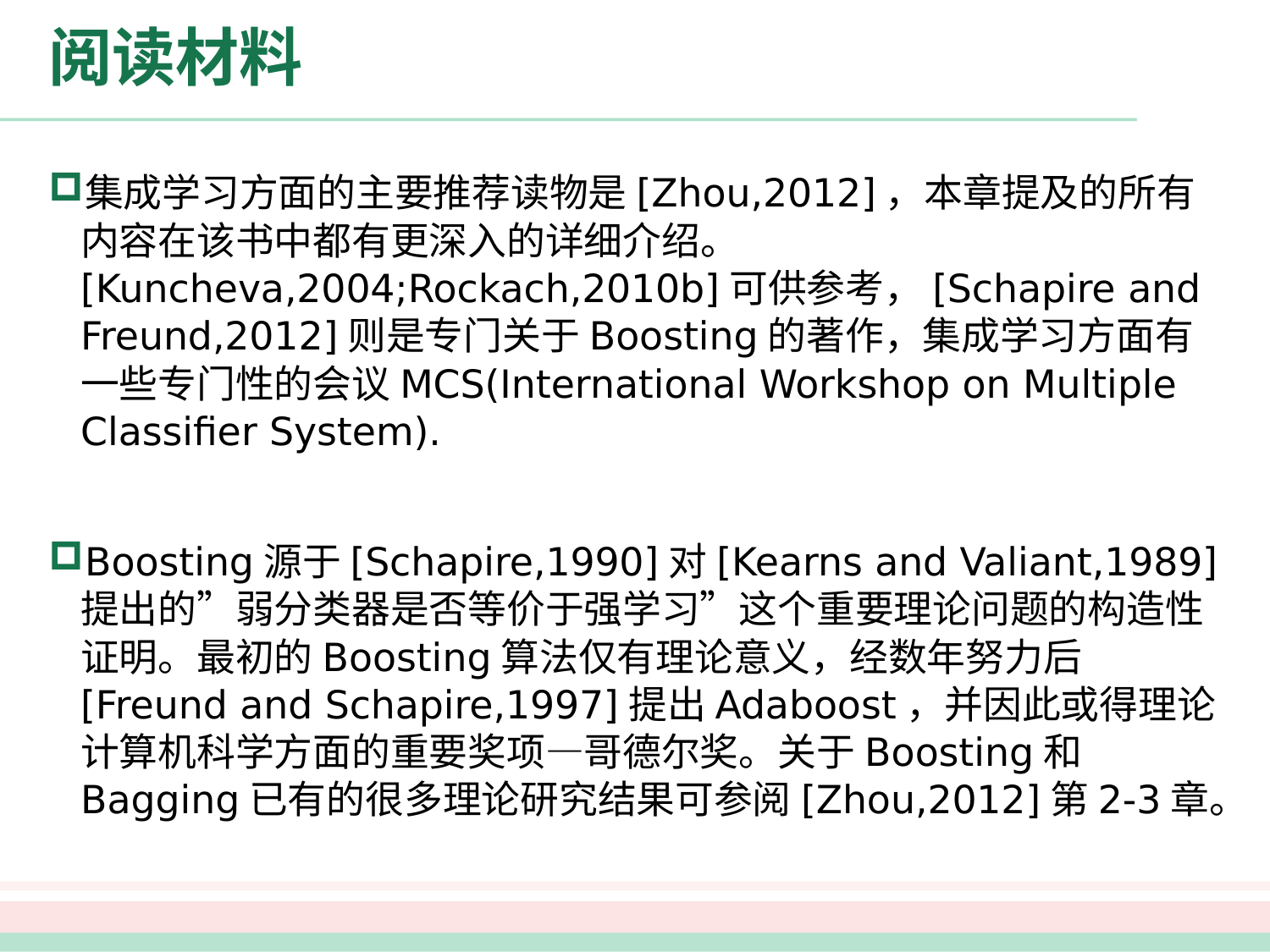

# 阅读材料
集成学习方面的主要推荐读物是[Zhou,2012]，本章提及的所有内容在该书中都有更深入的详细介绍。[Kuncheva,2004;Rockach,2010b]可供参考，[Schapire and Freund,2012]则是专门关于Boosting的著作，集成学习方面有一些专门性的会议MCS(International Workshop on Multiple Classifier System).

Boosting源于[Schapire,1990]对[Kearns and Valiant,1989]提出的”弱分类器是否等价于强学习”这个重要理论问题的构造性证明。最初的Boosting算法仅有理论意义，经数年努力后[Freund and Schapire,1997]提出Adaboost，并因此或得理论计算机科学方面的重要奖项—哥德尔奖。关于Boosting和Bagging已有的很多理论研究结果可参阅[Zhou,2012]第2-3章。